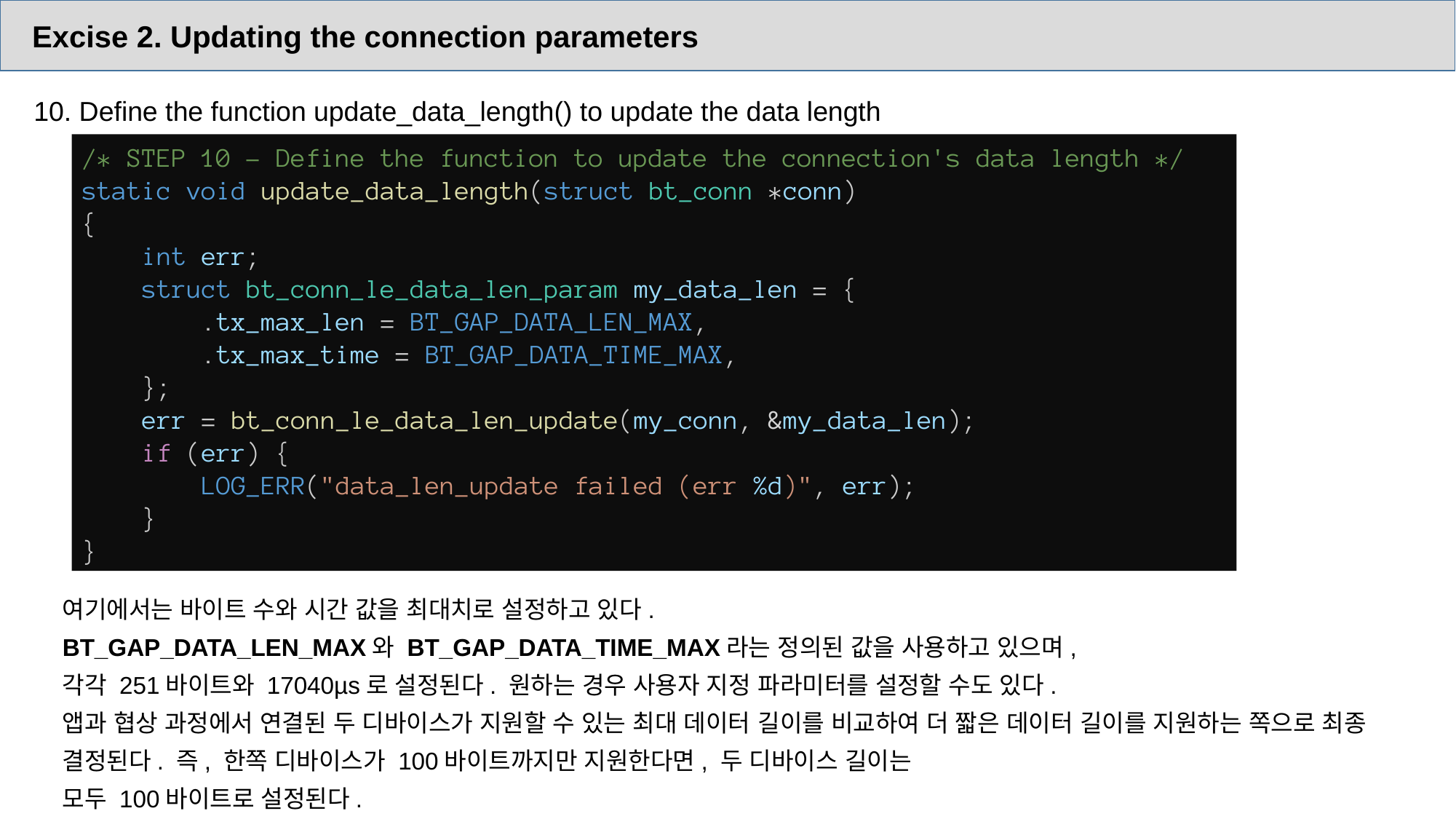

Excise 2. Updating the connection parameters
10. Define the function update_data_length() to update the data length
/* STEP 10 - Define the function to update the connection's data length */
static void update_data_length(struct bt_conn *conn)
{
    int err;
    struct bt_conn_le_data_len_param my_data_len = {
        .tx_max_len = BT_GAP_DATA_LEN_MAX,
        .tx_max_time = BT_GAP_DATA_TIME_MAX,
    };
    err = bt_conn_le_data_len_update(my_conn, &my_data_len);
    if (err) {
        LOG_ERR("data_len_update failed (err %d)", err);
    }
}
여기에서는 바이트 수와 시간 값을 최대치로 설정하고 있다.
BT_GAP_DATA_LEN_MAX와 BT_GAP_DATA_TIME_MAX라는 정의된 값을 사용하고 있으며,
각각 251바이트와 17040µs로 설정된다. 원하는 경우 사용자 지정 파라미터를 설정할 수도 있다.
앱과 협상 과정에서 연결된 두 디바이스가 지원할 수 있는 최대 데이터 길이를 비교하여 더 짧은 데이터 길이를 지원하는 쪽으로 최종 결정된다. 즉, 한쪽 디바이스가 100바이트까지만 지원한다면, 두 디바이스 길이는
모두 100바이트로 설정된다.